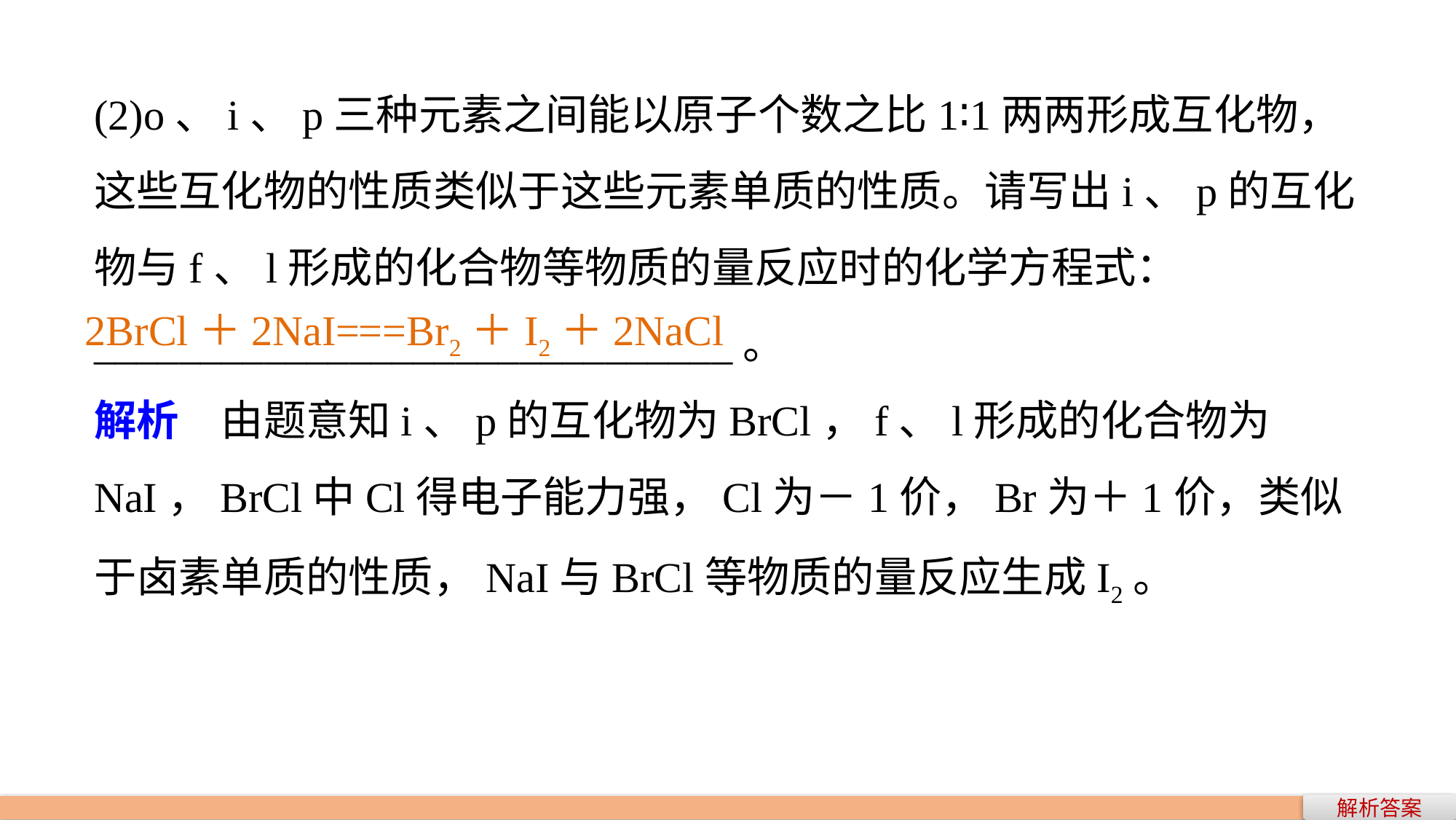

(2)o、i、p三种元素之间能以原子个数之比1∶1两两形成互化物，这些互化物的性质类似于这些元素单质的性质。请写出i、p的互化物与f、l形成的化合物等物质的量反应时的化学方程式：
______________________________。
解析　由题意知i、p的互化物为BrCl，f、l形成的化合物为NaI，BrCl中Cl得电子能力强，Cl为－1价，Br为＋1价，类似于卤素单质的性质，NaI与BrCl等物质的量反应生成I2。
2BrCl＋2NaI===Br2＋I2＋2NaCl
解析答案